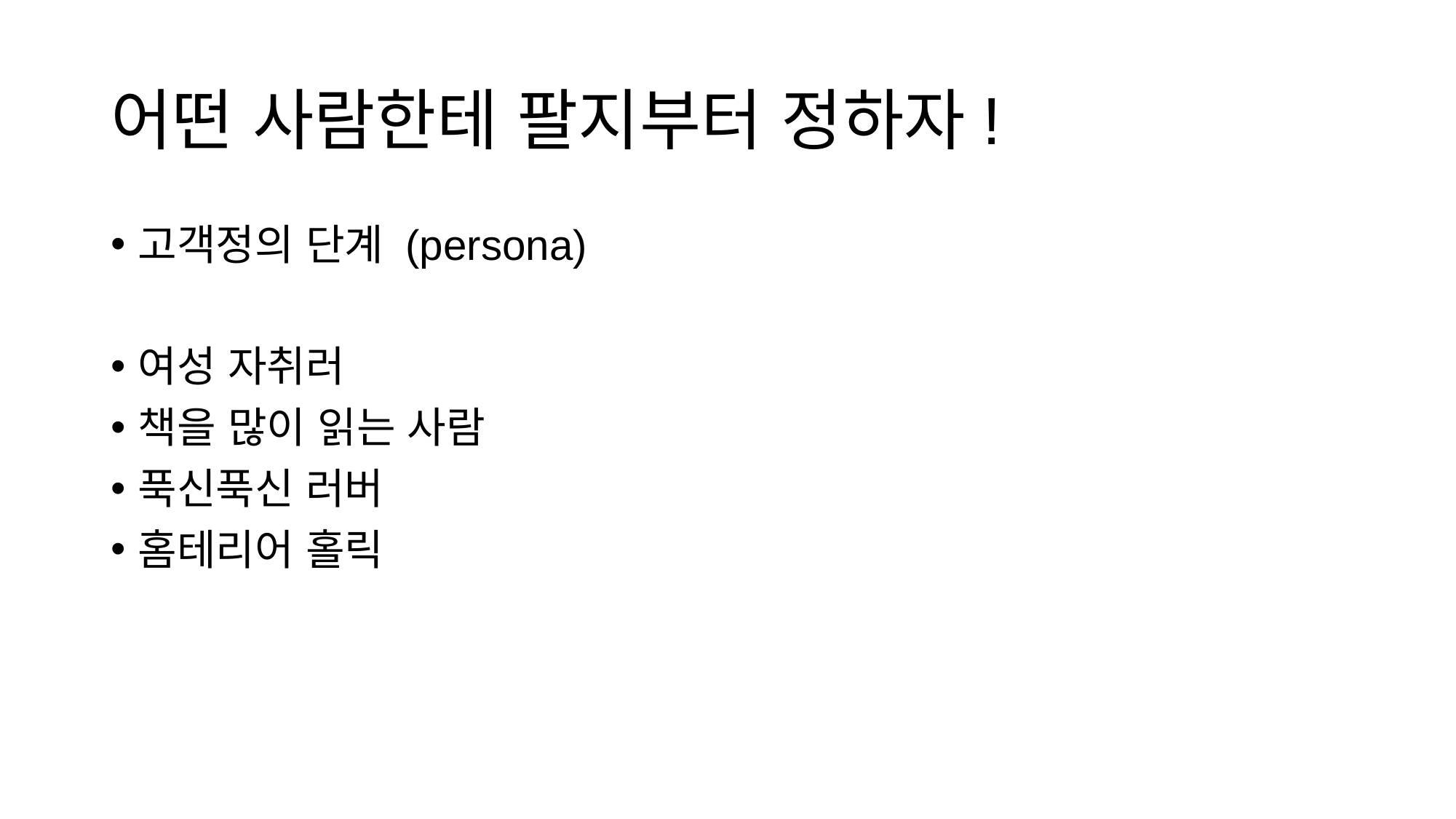

# 어떤 사람한테 팔지부터 정하자!
고객정의 단계 (persona)

여성 자취러
책을 많이 읽는 사람
푹신푹신 러버
홈테리어 홀릭